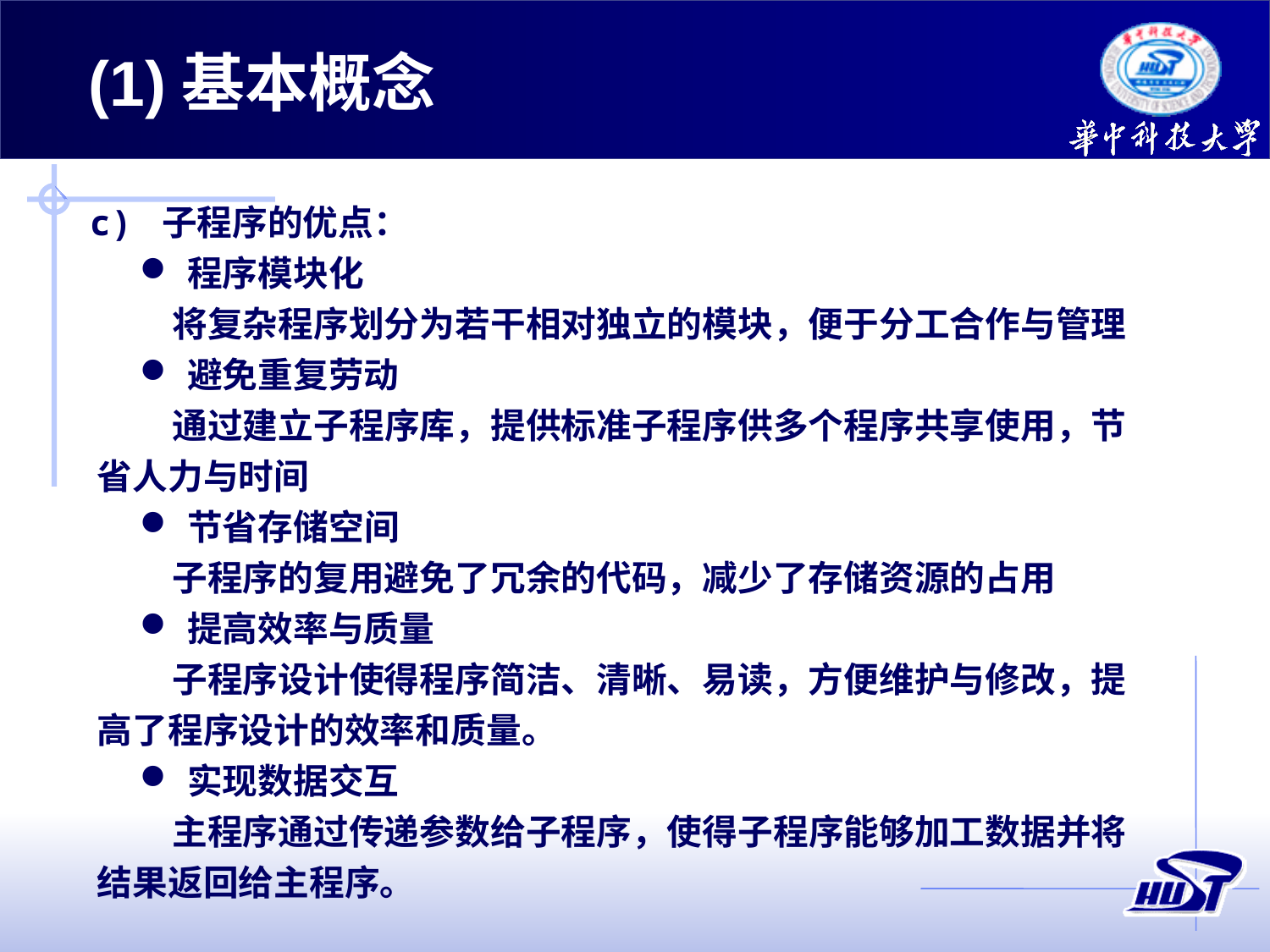

(1)基本概念
c) 子程序的优点：
程序模块化
将复杂程序划分为若干相对独立的模块，便于分工合作与管理
避免重复劳动
通过建立子程序库，提供标准子程序供多个程序共享使用，节省人力与时间
节省存储空间
子程序的复用避免了冗余的代码，减少了存储资源的占用
提高效率与质量
子程序设计使得程序简洁、清晰、易读，方便维护与修改，提高了程序设计的效率和质量。
实现数据交互
主程序通过传递参数给子程序，使得子程序能够加工数据并将结果返回给主程序。